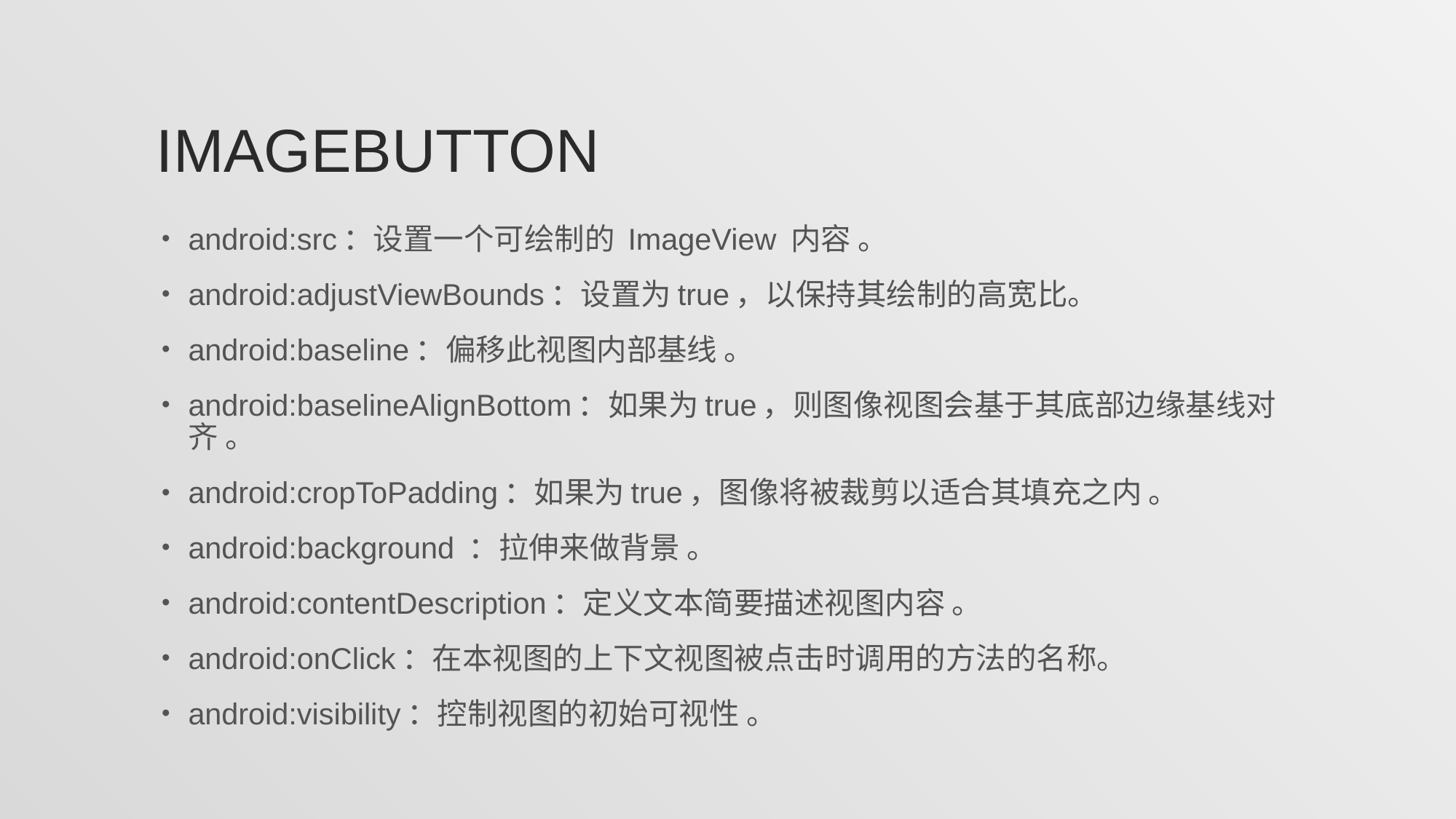

# imagebutton
android:src：设置一个可绘制的 ImageView 内容 。
android:adjustViewBounds：设置为true，以保持其绘制的高宽比。
android:baseline：偏移此视图内部基线 。
android:baselineAlignBottom：如果为true，则图像视图会基于其底部边缘基线对齐 。
android:cropToPadding：如果为true，图像将被裁剪以适合其填充之内 。
android:background ：拉伸来做背景 。
android:contentDescription：定义文本简要描述视图内容 。
android:onClick：在本视图的上下文视图被点击时调用的方法的名称。
android:visibility：控制视图的初始可视性 。